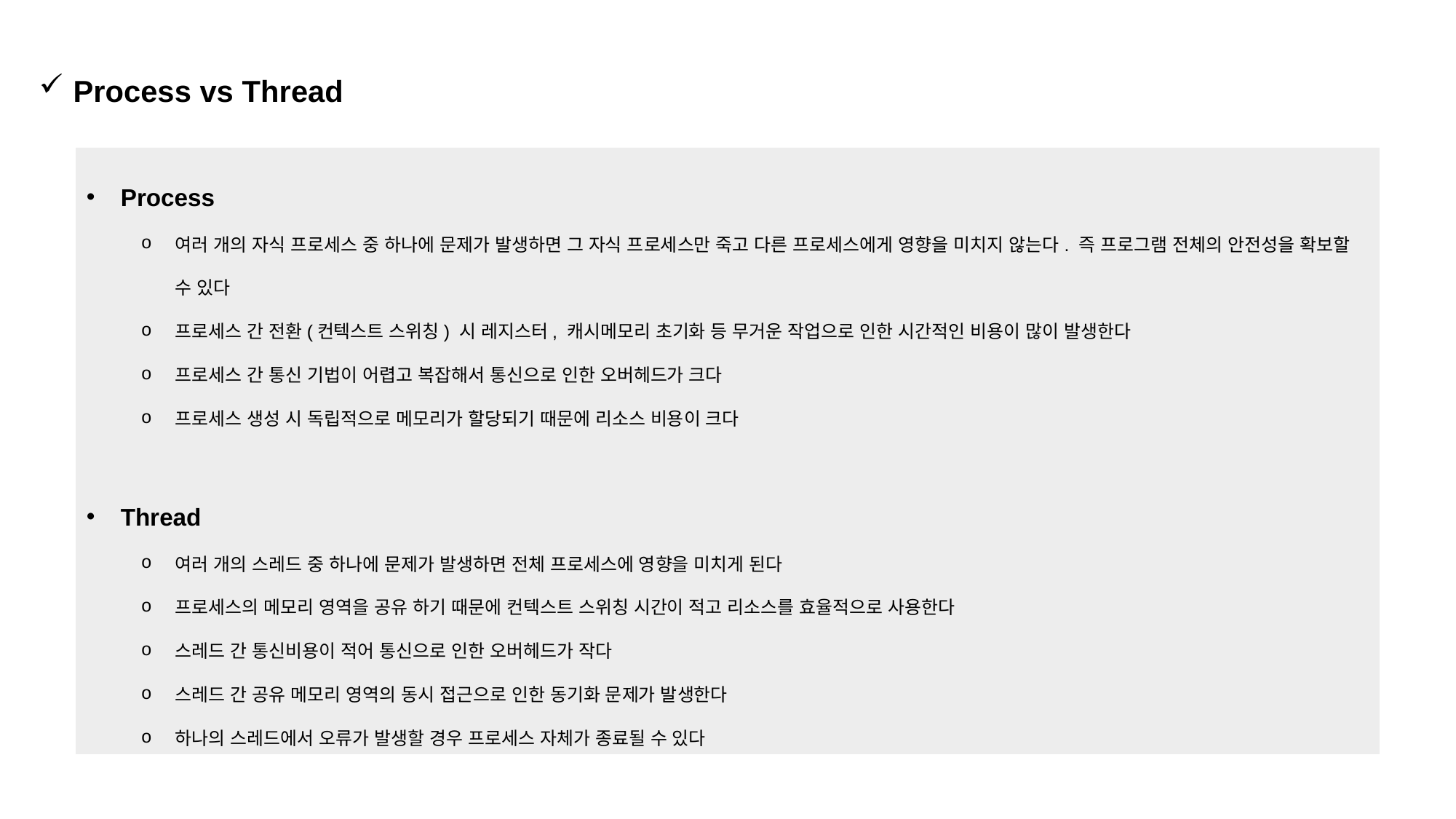

Process vs Thread
Process
여러 개의 자식 프로세스 중 하나에 문제가 발생하면 그 자식 프로세스만 죽고 다른 프로세스에게 영향을 미치지 않는다. 즉 프로그램 전체의 안전성을 확보할 수 있다
프로세스 간 전환(컨텍스트 스위칭) 시 레지스터, 캐시메모리 초기화 등 무거운 작업으로 인한 시간적인 비용이 많이 발생한다
프로세스 간 통신 기법이 어렵고 복잡해서 통신으로 인한 오버헤드가 크다
프로세스 생성 시 독립적으로 메모리가 할당되기 때문에 리소스 비용이 크다

Thread
여러 개의 스레드 중 하나에 문제가 발생하면 전체 프로세스에 영향을 미치게 된다
프로세스의 메모리 영역을 공유 하기 때문에 컨텍스트 스위칭 시간이 적고 리소스를 효율적으로 사용한다
스레드 간 통신비용이 적어 통신으로 인한 오버헤드가 작다
스레드 간 공유 메모리 영역의 동시 접근으로 인한 동기화 문제가 발생한다
하나의 스레드에서 오류가 발생할 경우 프로세스 자체가 종료될 수 있다